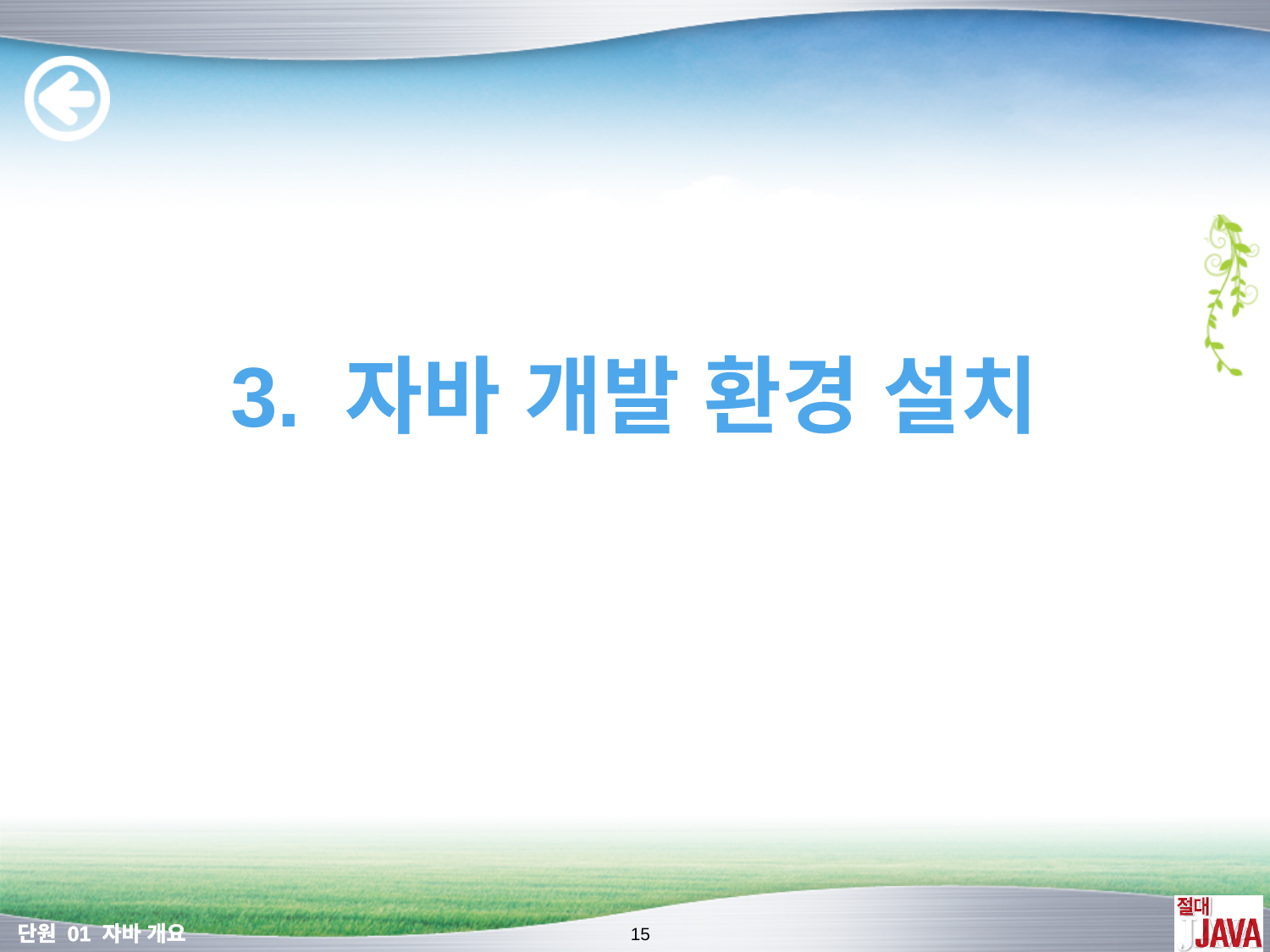

#

3. 자바 개발 환경 설치
15